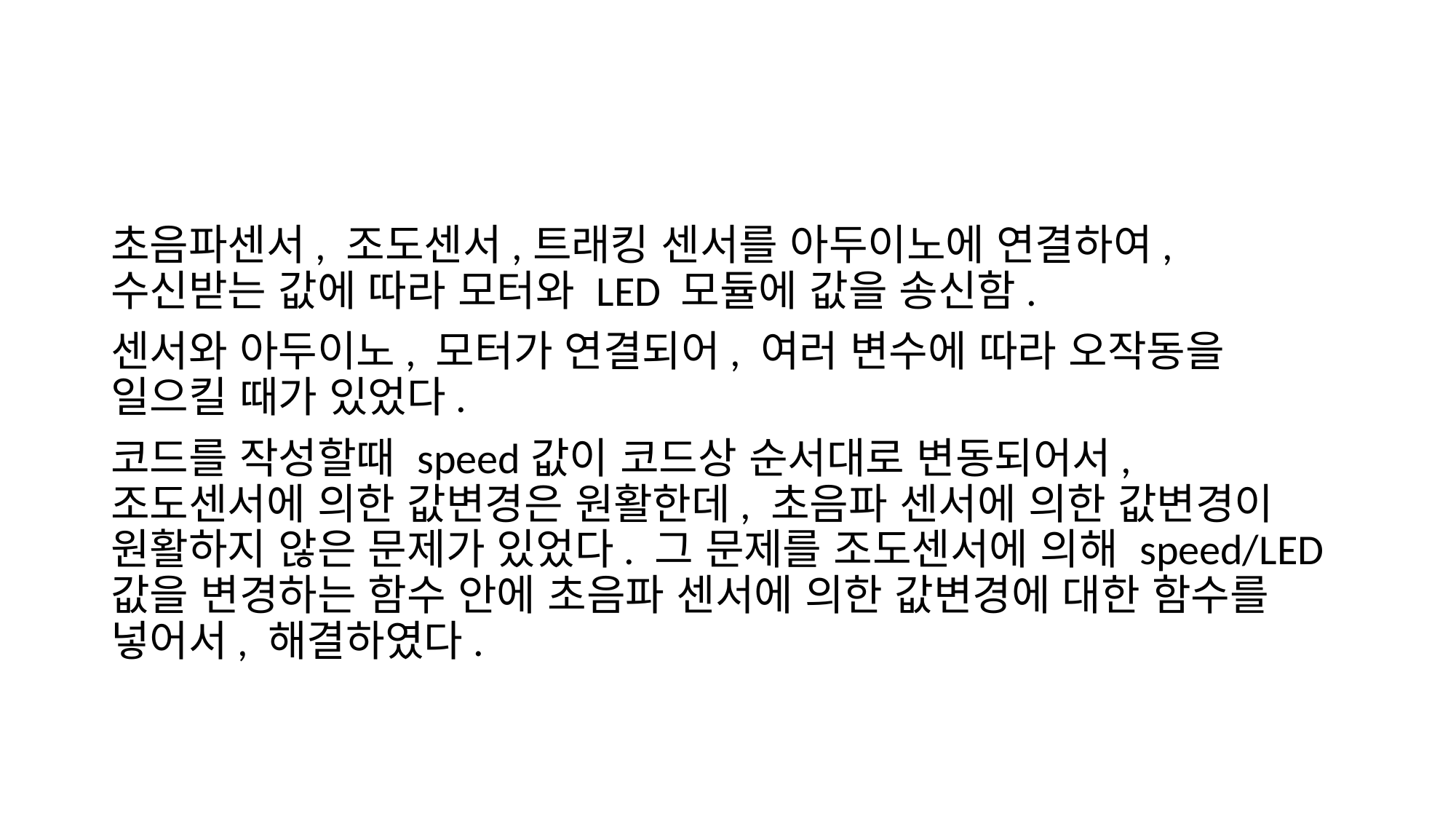

#
초음파센서, 조도센서,트래킹 센서를 아두이노에 연결하여, 수신받는 값에 따라 모터와 LED 모듈에 값을 송신함.
센서와 아두이노, 모터가 연결되어, 여러 변수에 따라 오작동을 일으킬 때가 있었다.
코드를 작성할때 speed값이 코드상 순서대로 변동되어서, 조도센서에 의한 값변경은 원활한데, 초음파 센서에 의한 값변경이 원활하지 않은 문제가 있었다. 그 문제를 조도센서에 의해 speed/LED값을 변경하는 함수 안에 초음파 센서에 의한 값변경에 대한 함수를 넣어서, 해결하였다.